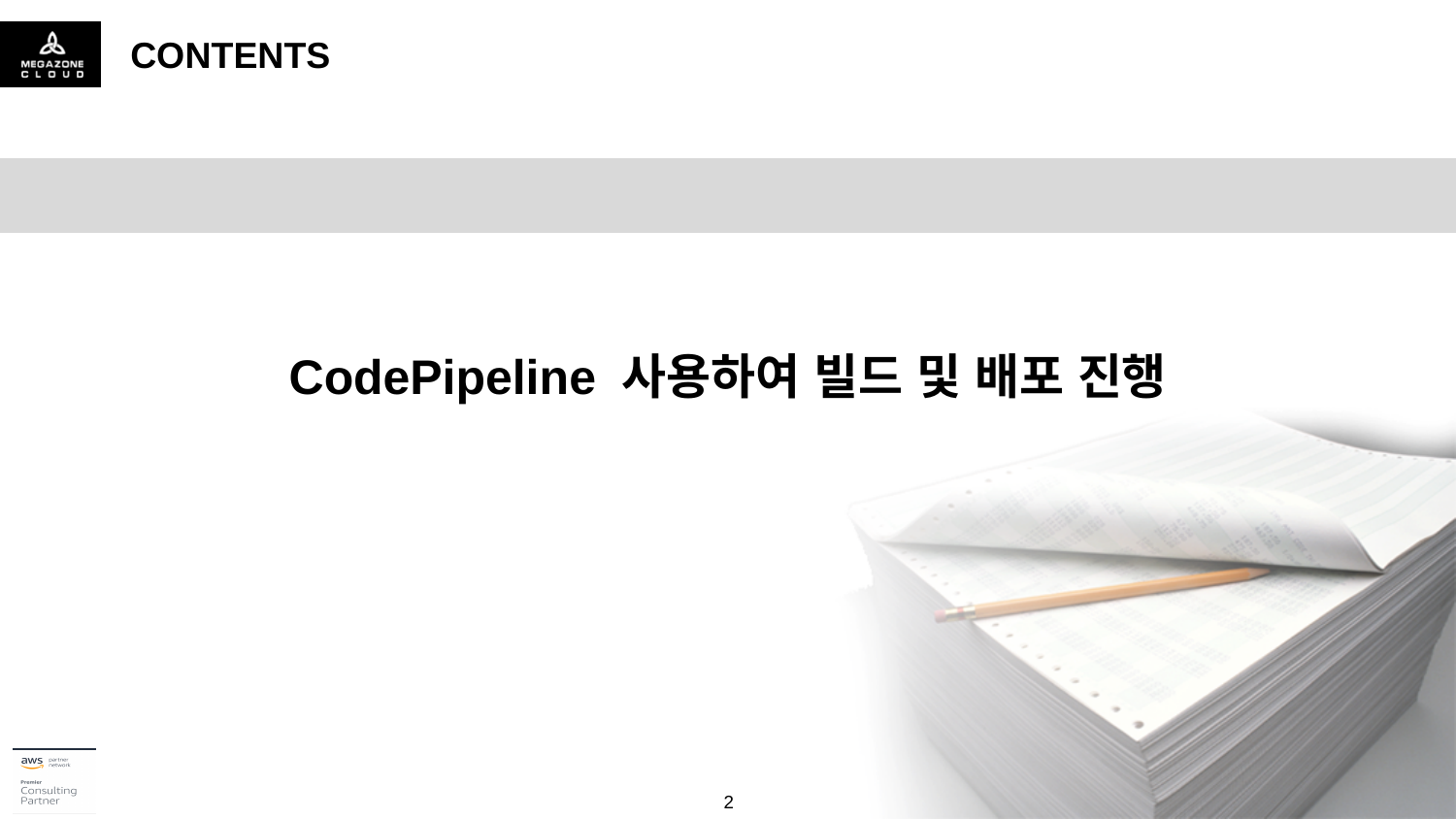

CodePipeline 사용하여 빌드 및 배포 진행
2